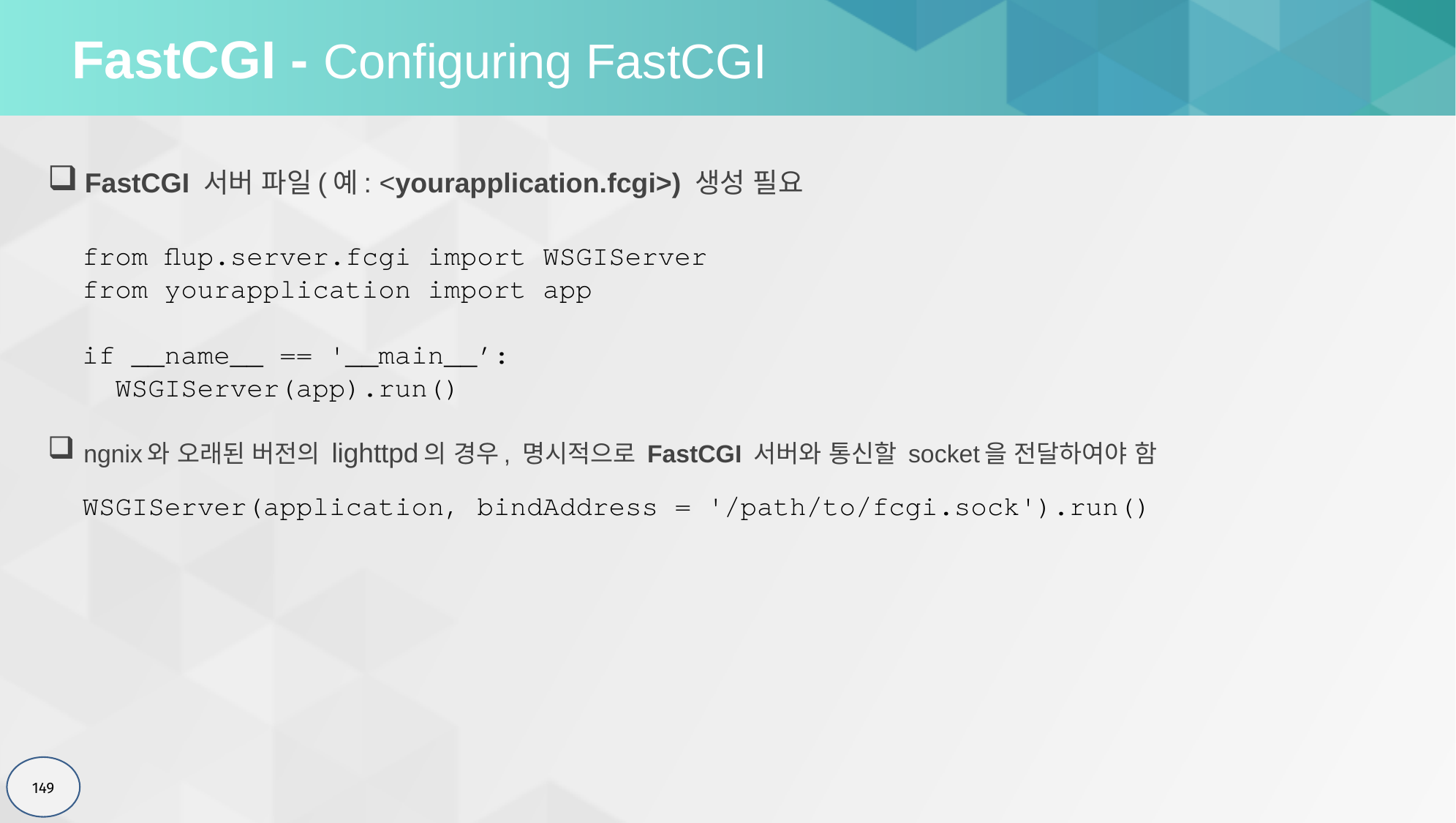

# FastCGI - Configuring FastCGI
FastCGI 서버 파일(예: <yourapplication.fcgi>) 생성 필요
from flup.server.fcgi import WSGIServer
from yourapplication import app

if __name__ == '__main__’:
  WSGIServer(app).run()
ngnix와 오래된 버전의 lighttpd의 경우, 명시적으로 FastCGI 서버와 통신할 socket을 전달하여야 함
WSGIServer(application, bindAddress = '/path/to/fcgi.sock').run()